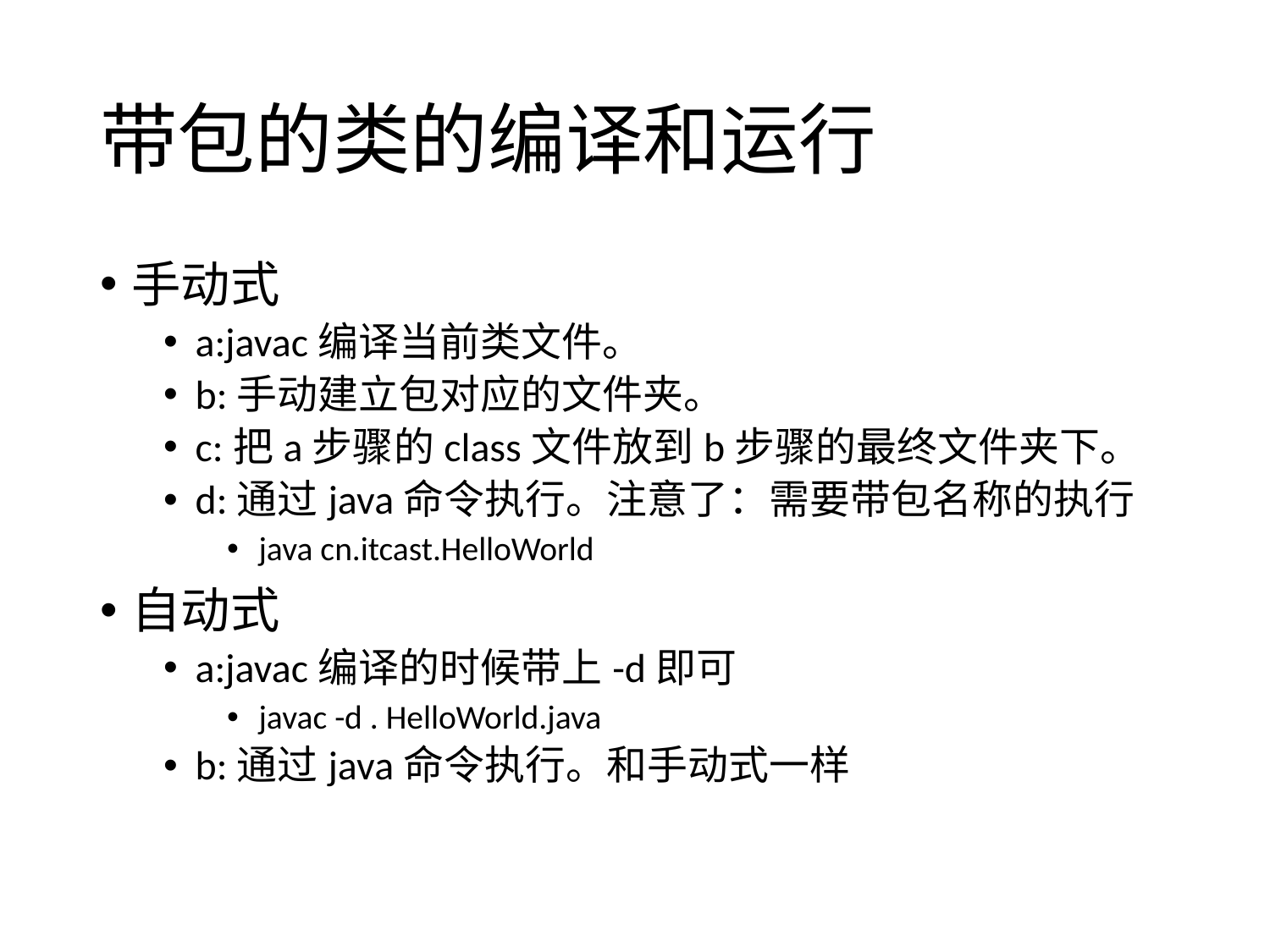

# 带包的类的编译和运行
手动式
a:javac编译当前类文件。
b:手动建立包对应的文件夹。
c:把a步骤的class文件放到b步骤的最终文件夹下。
d:通过java命令执行。注意了：需要带包名称的执行
java cn.itcast.HelloWorld
自动式
a:javac编译的时候带上-d即可
javac -d . HelloWorld.java
b:通过java命令执行。和手动式一样